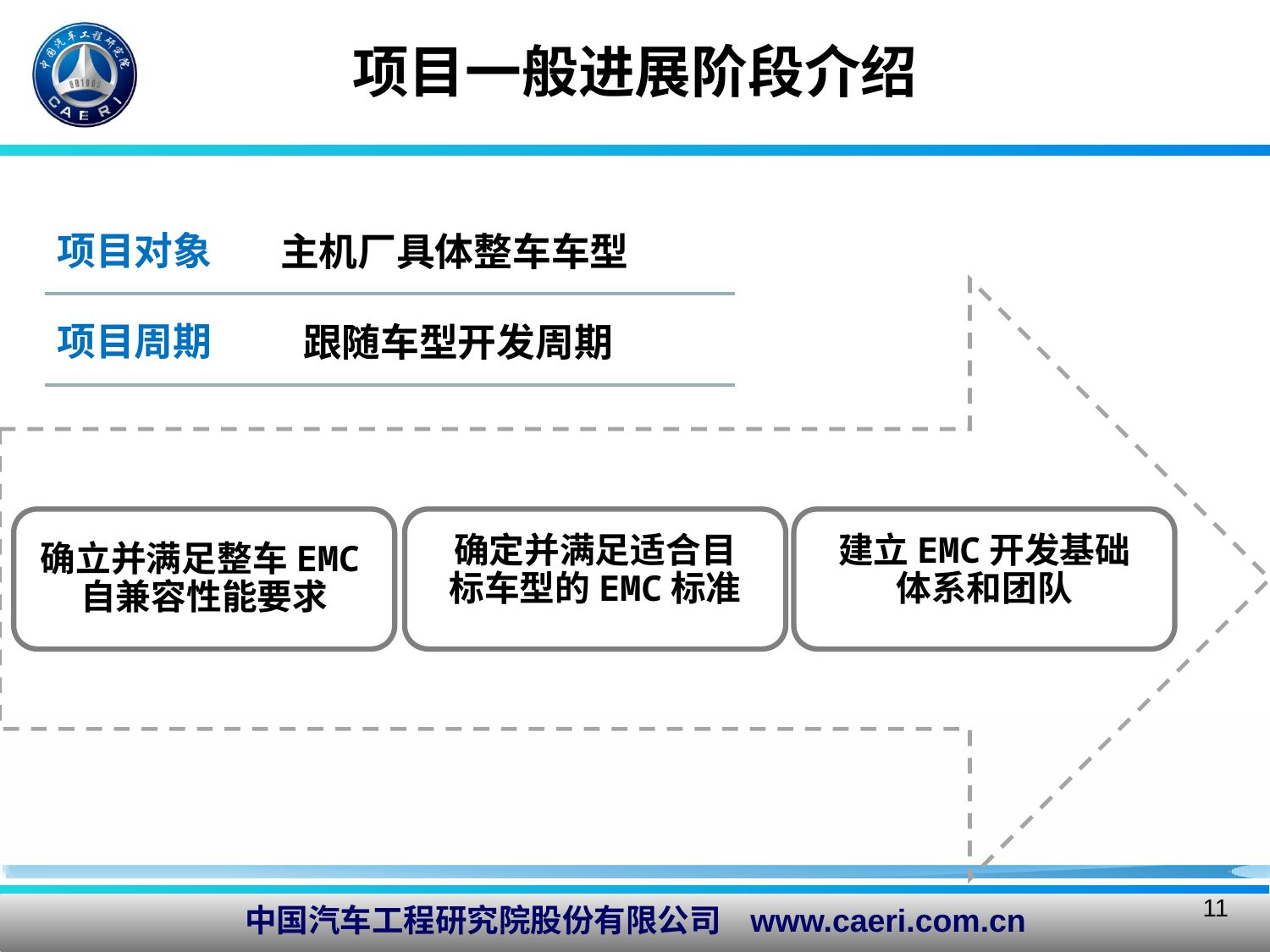

项目一般进展阶段介绍
主机厂具体整车车型

项目对象
跟随车型开发周期

项目周期

确立并满足整车EMC自兼容性能要求

建立EMC开发基础体系和团队
确定并满足适合目标车型的EMC标准
11